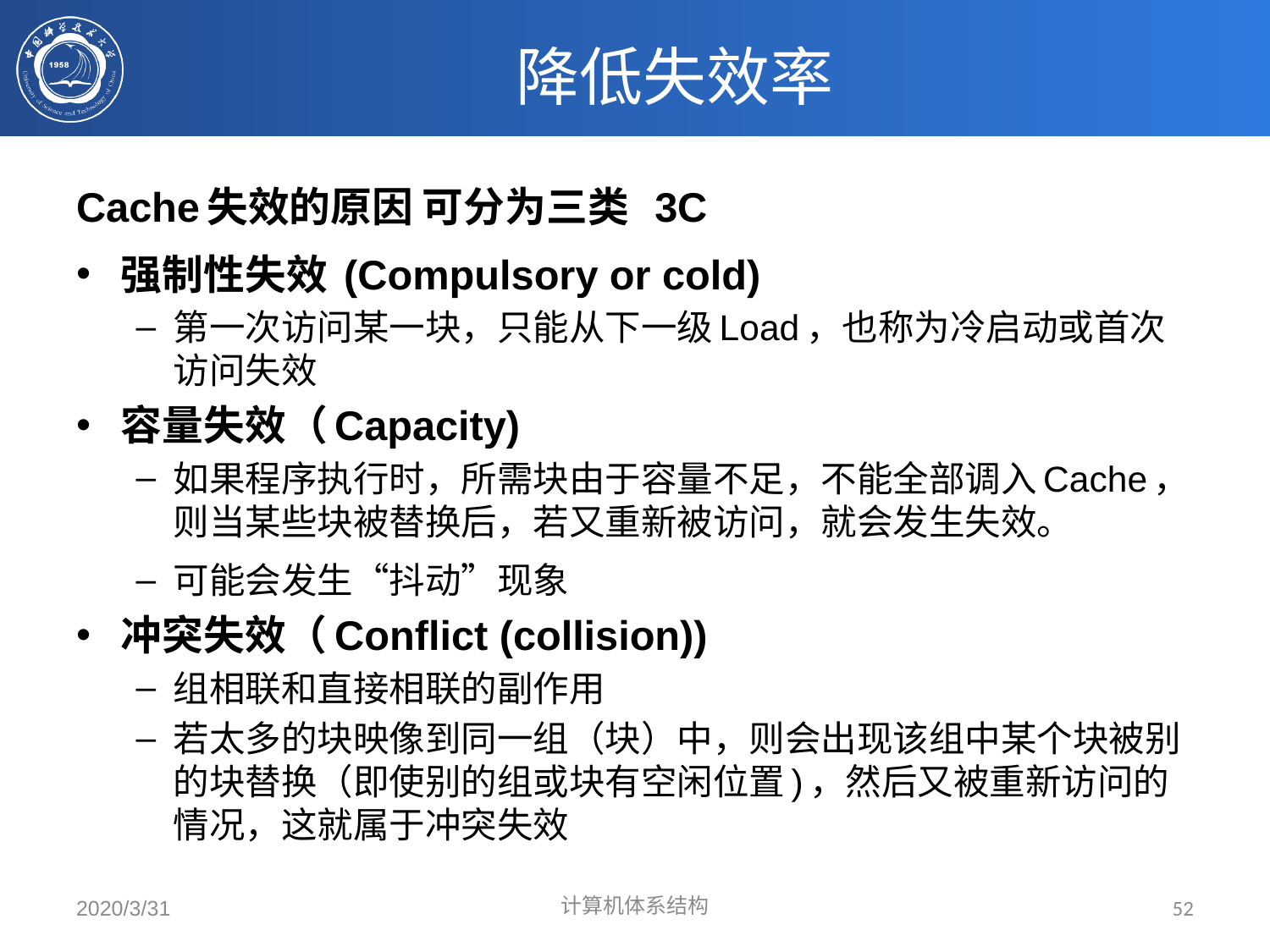

# 降低失效率
Cache失效的原因 可分为三类  3C
强制性失效 (Compulsory or cold)
第一次访问某一块，只能从下一级Load，也称为冷启动或首次访问失效
容量失效（Capacity)
如果程序执行时，所需块由于容量不足，不能全部调入Cache， 则当某些块被替换后，若又重新被访问，就会发生失效。
可能会发生“抖动”现象
冲突失效（Conflict (collision))
组相联和直接相联的副作用
若太多的块映像到同一组（块）中，则会出现该组中某个块被别的块替换（即使别的组或块有空闲位置)，然后又被重新访问的情况，这就属于冲突失效
2020/3/31
计算机体系结构
52